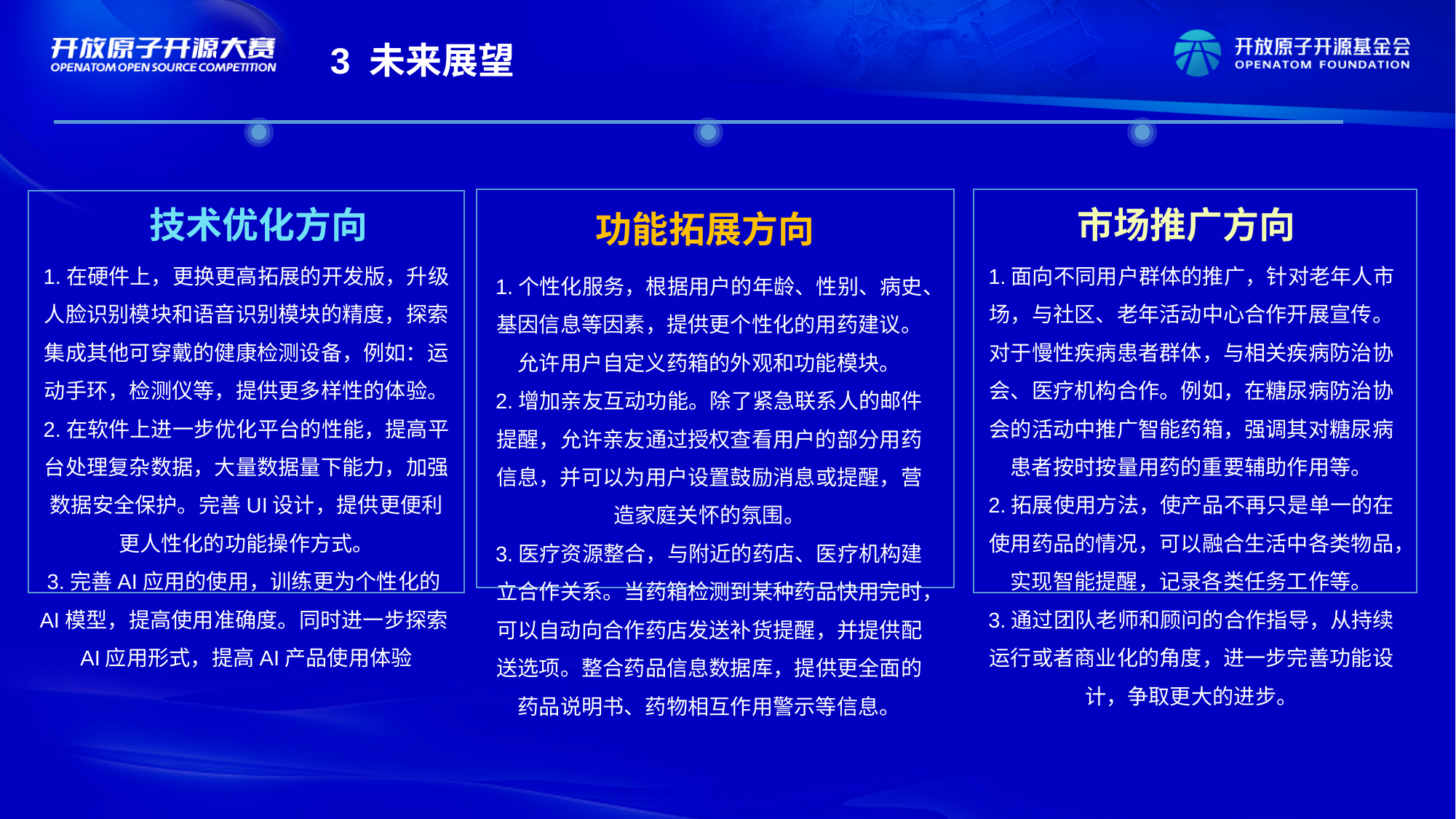

3 未来展望

功能拓展方向
市场推广方向
技术优化方向

1.在硬件上，更换更高拓展的开发版，升级人脸识别模块和语音识别模块的精度，探索集成其他可穿戴的健康检测设备，例如：运动手环，检测仪等，提供更多样性的体验。
2.在软件上进一步优化平台的性能，提高平台处理复杂数据，大量数据量下能力，加强数据安全保护。完善UI设计，提供更便利更人性化的功能操作方式。
3.完善AI应用的使用，训练更为个性化的AI模型，提高使用准确度。同时进一步探索AI应用形式，提高AI产品使用体验
1.面向不同用户群体的推广，针对老年人市场，与社区、老年活动中心合作开展宣传。
对于慢性疾病患者群体，与相关疾病防治协会、医疗机构合作。例如，在糖尿病防治协会的活动中推广智能药箱，强调其对糖尿病患者按时按量用药的重要辅助作用等。
2.拓展使用方法，使产品不再只是单一的在使用药品的情况，可以融合生活中各类物品，实现智能提醒，记录各类任务工作等。
3.通过团队老师和顾问的合作指导，从持续运行或者商业化的角度，进一步完善功能设计，争取更大的进步。
1.个性化服务，根据用户的年龄、性别、病史、基因信息等因素，提供更个性化的用药建议。允许用户自定义药箱的外观和功能模块。
2.增加亲友互动功能。除了紧急联系人的邮件提醒，允许亲友通过授权查看用户的部分用药信息，并可以为用户设置鼓励消息或提醒，营造家庭关怀的氛围。
3.医疗资源整合，与附近的药店、医疗机构建立合作关系。当药箱检测到某种药品快用完时，可以自动向合作药店发送补货提醒，并提供配送选项。整合药品信息数据库，提供更全面的药品说明书、药物相互作用警示等信息。